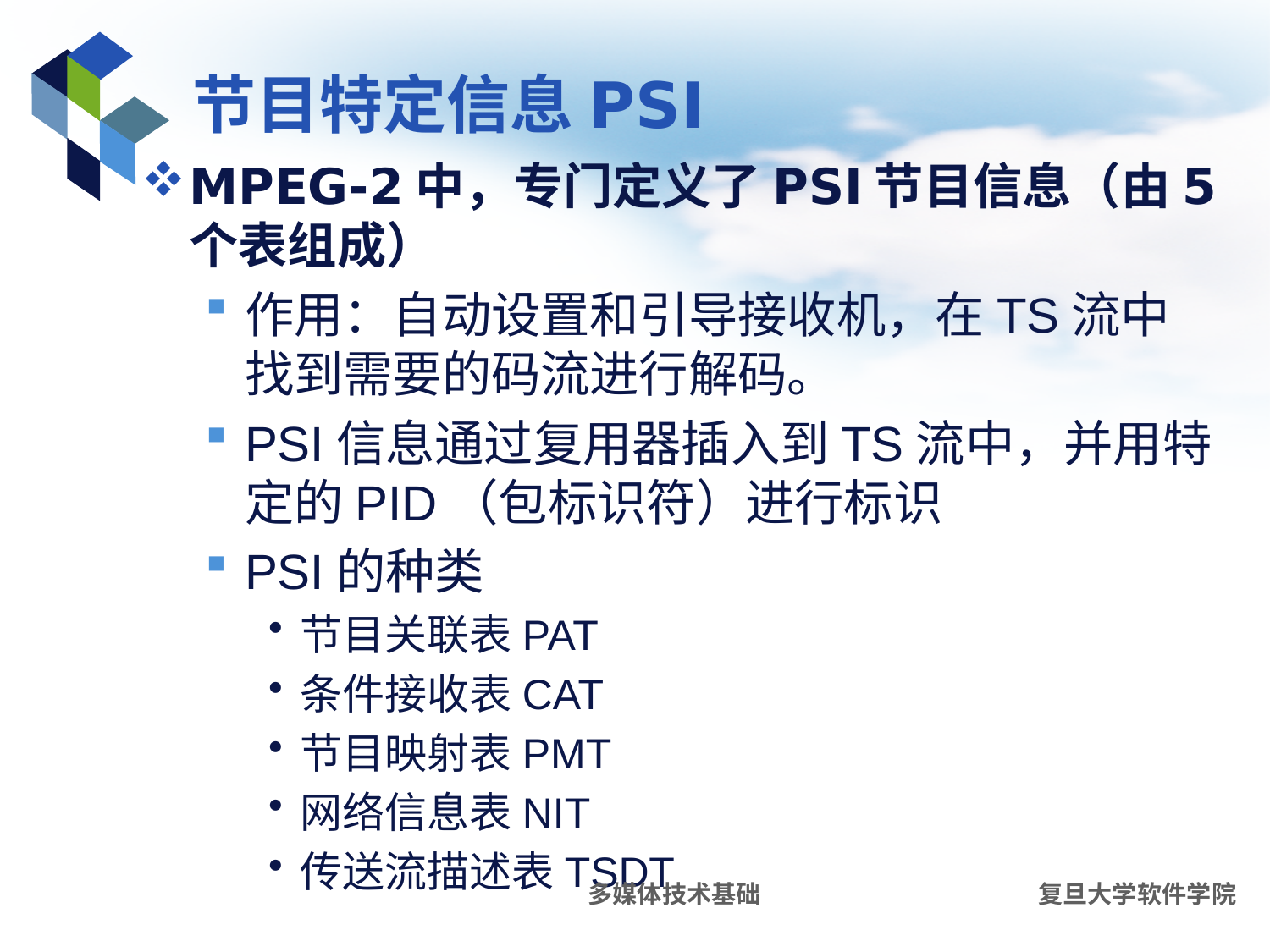

# 节目特定信息PSI
MPEG-2中，专门定义了PSI节目信息（由5个表组成）
作用：自动设置和引导接收机，在TS流中找到需要的码流进行解码。
PSI信息通过复用器插入到TS流中，并用特定的PID（包标识符）进行标识
PSI的种类
节目关联表PAT
条件接收表CAT
节目映射表PMT
网络信息表NIT
传送流描述表TSDT

多媒体技术基础